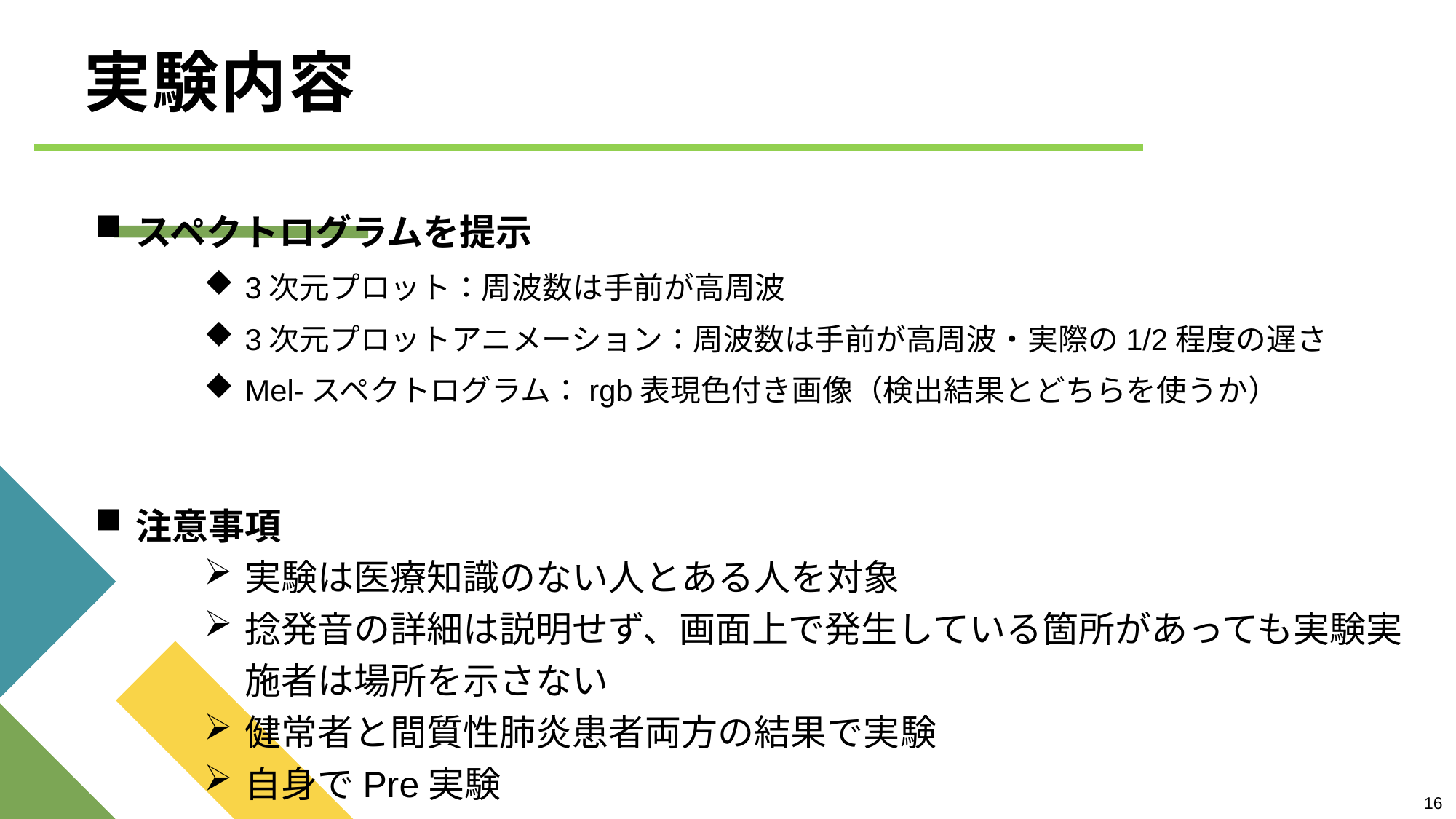

# 実験内容
スペクトログラムを提示
3次元プロット：周波数は手前が高周波
3次元プロットアニメーション：周波数は手前が高周波・実際の1/2程度の遅さ
Mel-スペクトログラム：rgb表現色付き画像（検出結果とどちらを使うか）

注意事項
実験は医療知識のない人とある人を対象
捻発音の詳細は説明せず、画面上で発生している箇所があっても実験実施者は場所を示さない
健常者と間質性肺炎患者両方の結果で実験
自身でPre実験
16